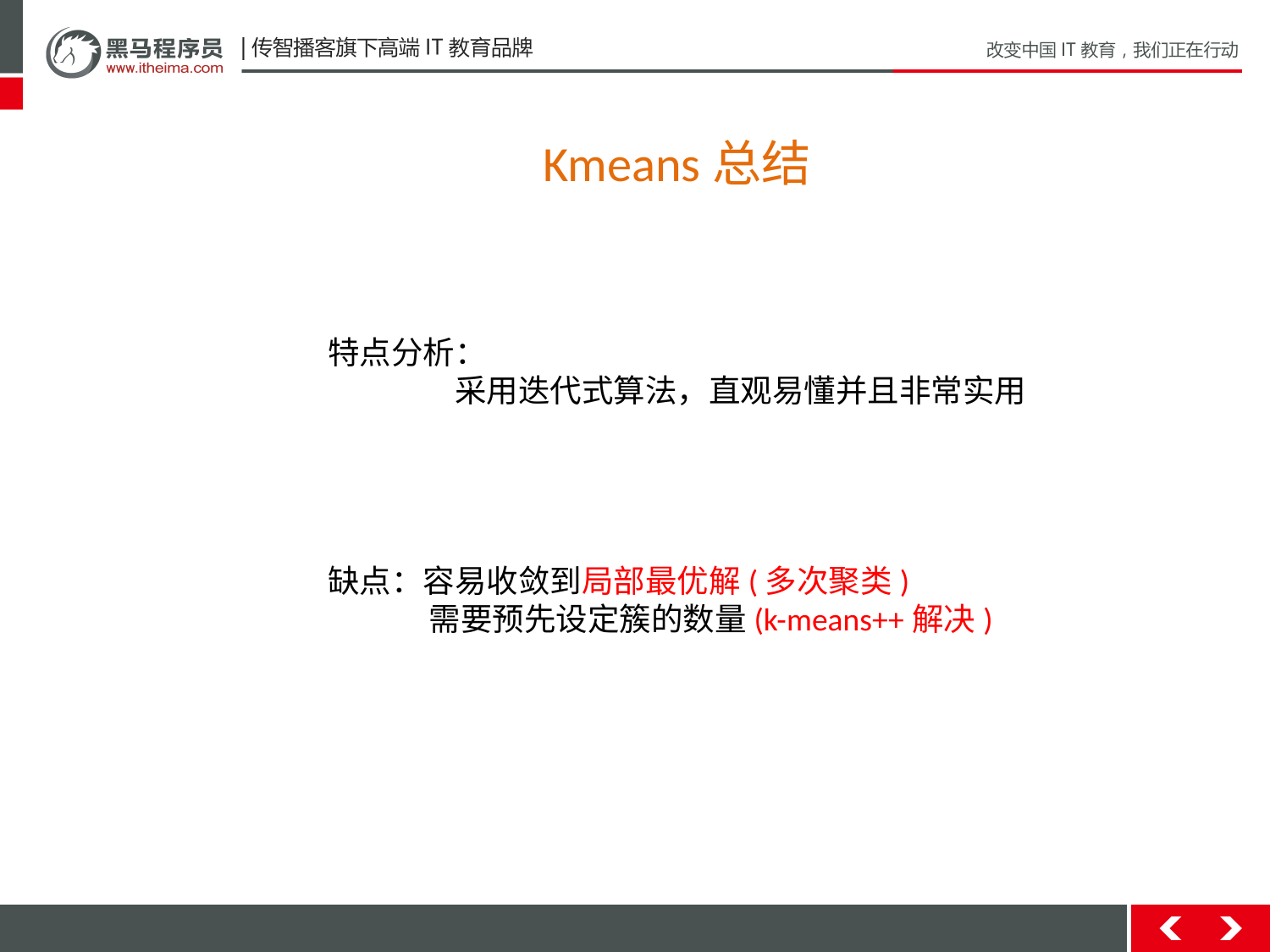

Kmeans总结
特点分析：
	采用迭代式算法，直观易懂并且非常实用

缺点：容易收敛到局部最优解(多次聚类)
             需要预先设定簇的数量(k-means++解决)